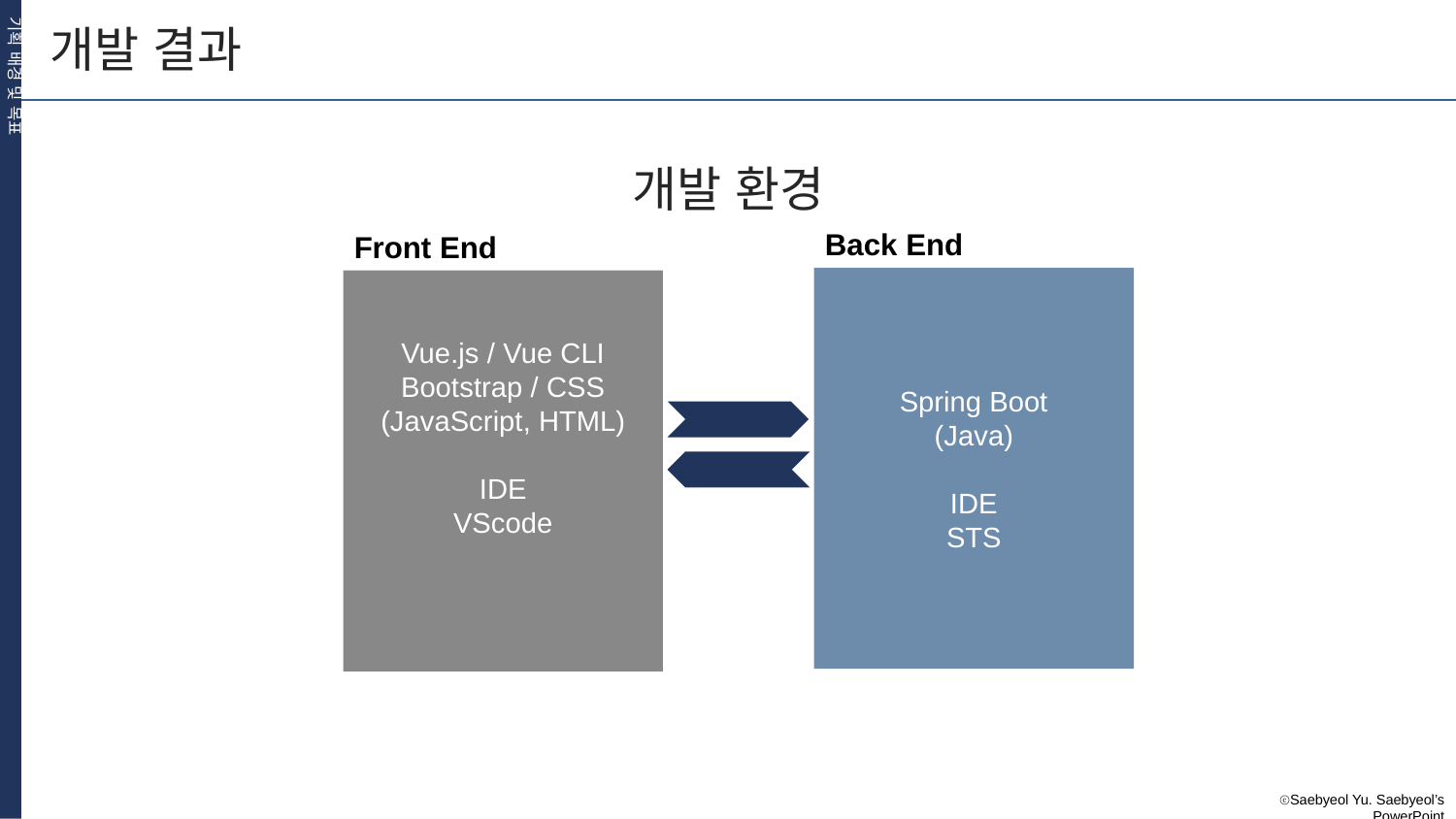

개발 결과
기획 배경 및 목표
개발 환경
Back End
Front End
Spring Boot
(Java)

IDE
STS

Vue.js / Vue CLI
Bootstrap / CSS
(JavaScript, HTML)

IDE
VScode